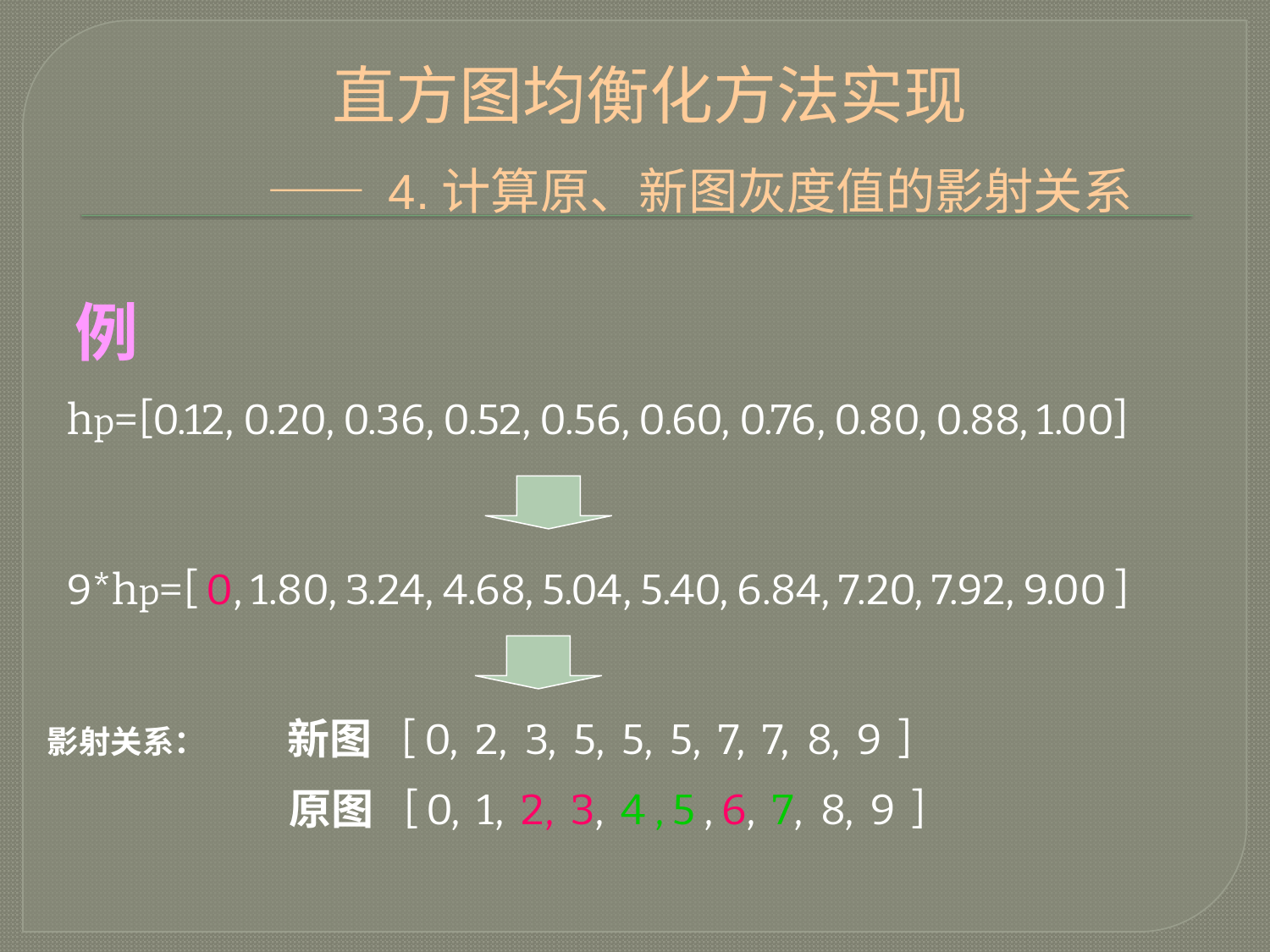

直方图均衡化方法实现
       —— 4.计算原、新图灰度值的影射关系
# 例
hp=[0.12, 0.20, 0.36, 0.52, 0.56, 0.60, 0.76, 0.80, 0.88, 1.00]

9*hp=[ 0, 1.80, 3.24, 4.68, 5.04, 5.40, 6.84, 7.20, 7.92, 9.00 ]

新图  [ 0,  2,  3,  5,  5,  5,  7,  7,  8,  9  ]
影射关系：
原图  [ 0,  1,  2,  3,  4 , 5 , 6,  7,  8,  9  ]